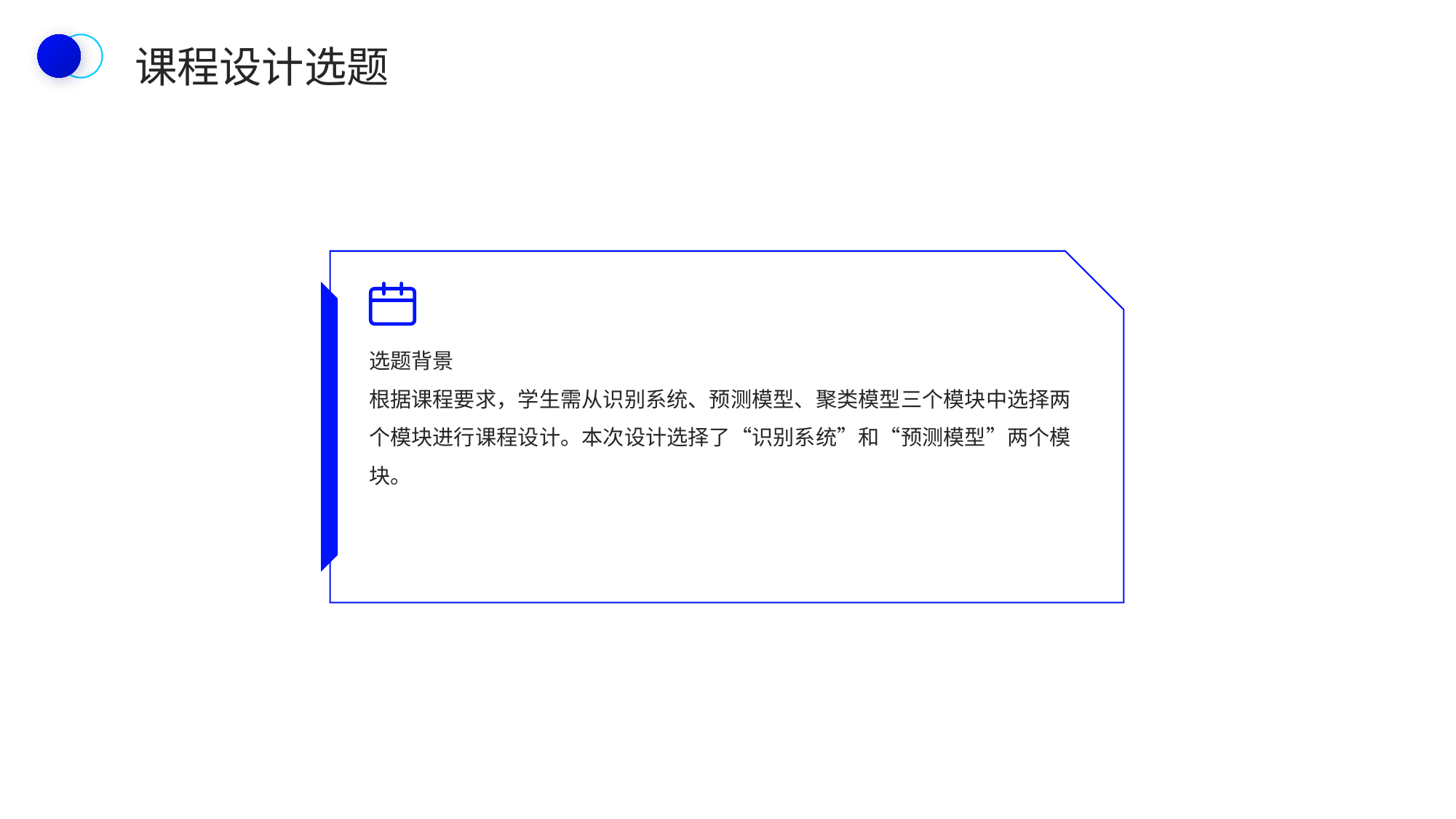

课程设计选题

选题背景
根据课程要求，学生需从识别系统、预测模型、聚类模型三个模块中选择两个模块进行课程设计。本次设计选择了“识别系统”和“预测模型”两个模块。